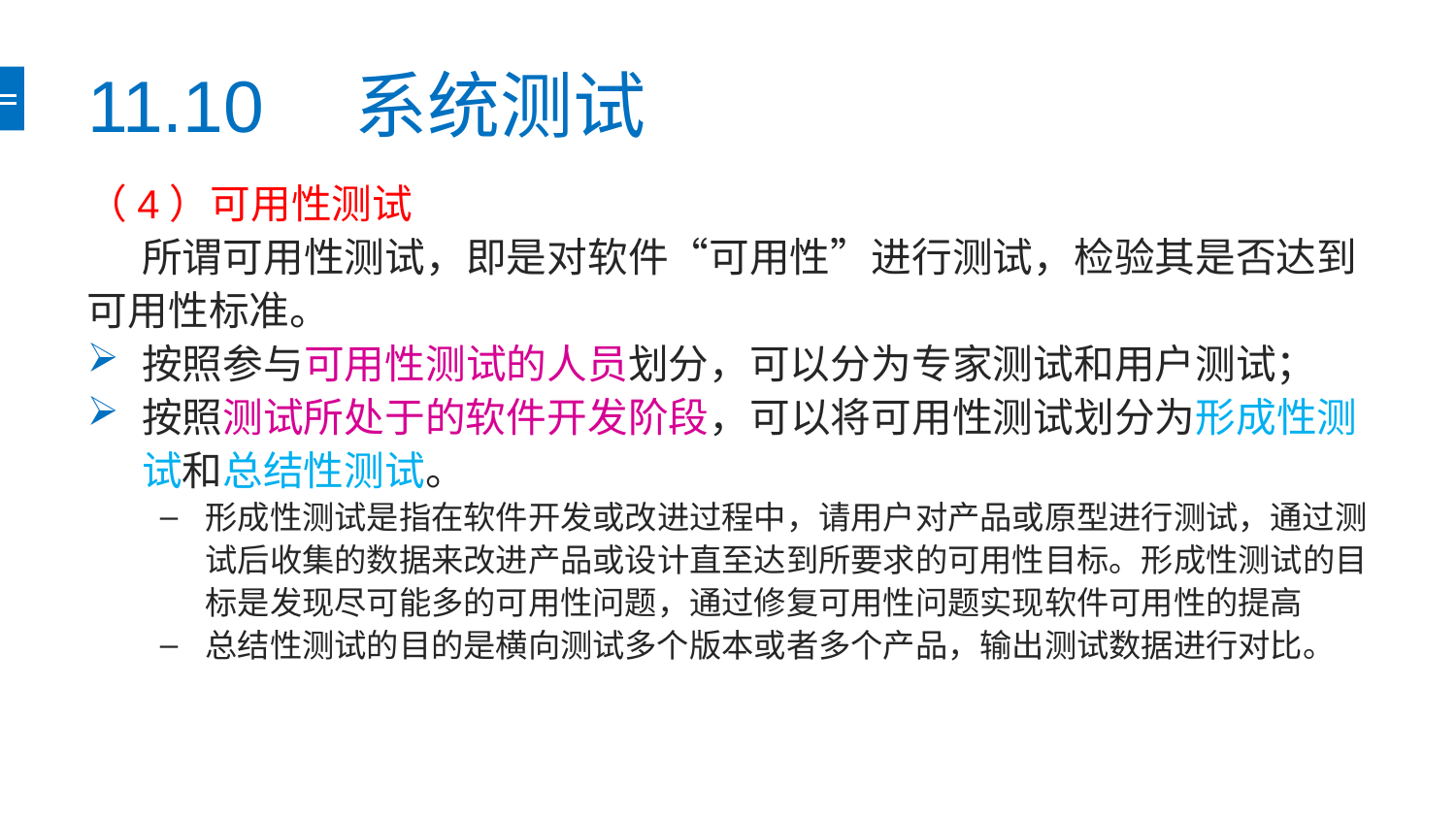

# 11.10　系统测试
（4）可用性测试
     所谓可用性测试，即是对软件“可用性”进行测试，检验其是否达到可用性标准。
按照参与可用性测试的人员划分，可以分为专家测试和用户测试；
按照测试所处于的软件开发阶段，可以将可用性测试划分为形成性测试和总结性测试。
形成性测试是指在软件开发或改进过程中，请用户对产品或原型进行测试，通过测试后收集的数据来改进产品或设计直至达到所要求的可用性目标。形成性测试的目标是发现尽可能多的可用性问题，通过修复可用性问题实现软件可用性的提高
总结性测试的目的是横向测试多个版本或者多个产品，输出测试数据进行对比。